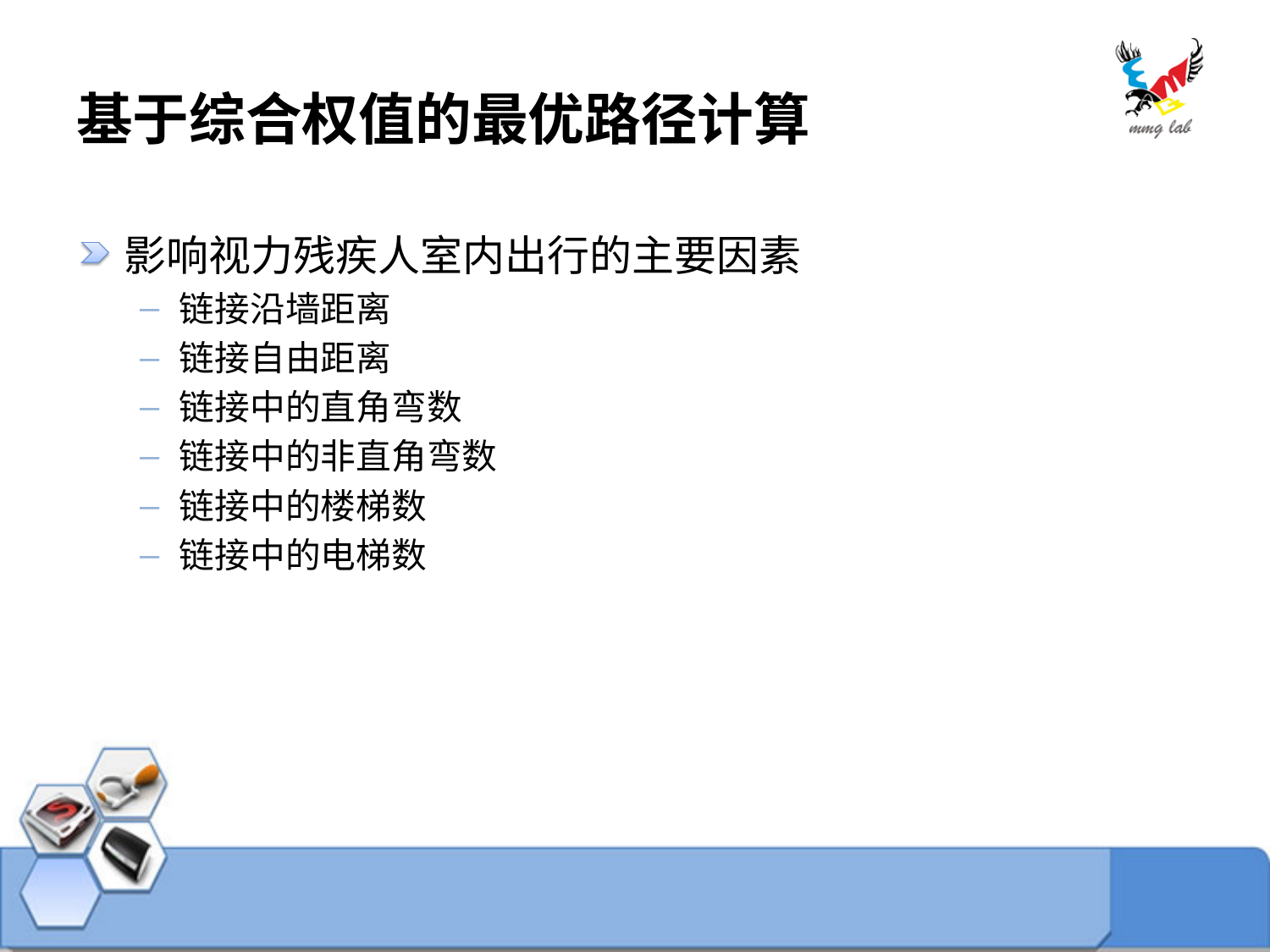

# 基于综合权值的最优路径计算
影响视力残疾人室内出行的主要因素
链接沿墙距离
链接自由距离
链接中的直角弯数
链接中的非直角弯数
链接中的楼梯数
链接中的电梯数